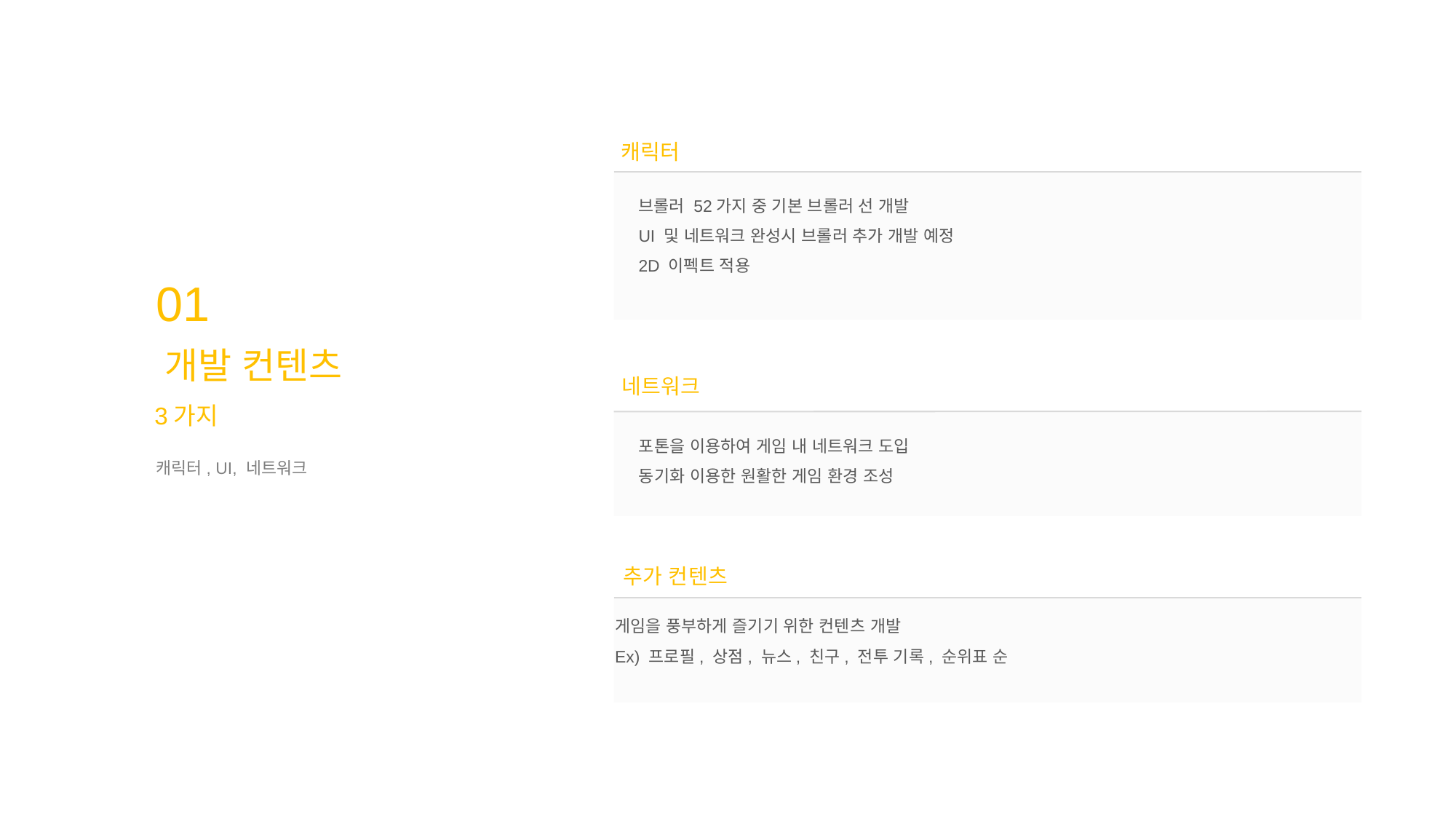

캐릭터

브롤러 52가지 중 기본 브롤러 선 개발
UI 및 네트워크 완성시 브롤러 추가 개발 예정
2D 이펙트 적용
01
개발 컨텐츠
네트워크
3가지

포톤을 이용하여 게임 내 네트워크 도입
동기화 이용한 원활한 게임 환경 조성
캐릭터, UI, 네트워크
추가 컨텐츠

게임을 풍부하게 즐기기 위한 컨텐츠 개발
Ex) 프로필, 상점, 뉴스, 친구, 전투 기록, 순위표 순